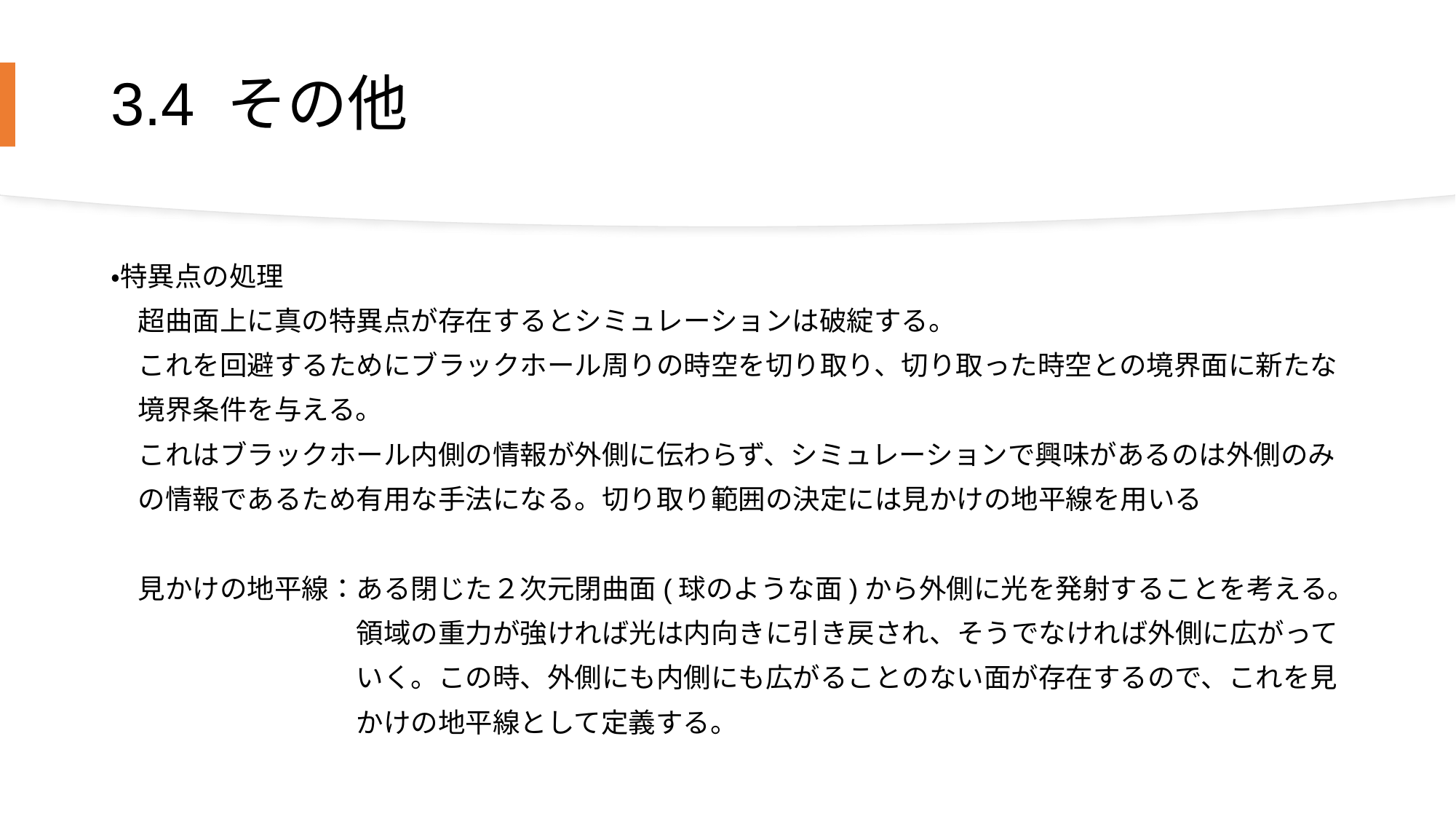

# 3.4 その他

・特異点の処理
　超曲面上に真の特異点が存在するとシミュレーションは破綻する。
　これを回避するためにブラックホール周りの時空を切り取り、切り取った時空との境界面に新たな
　境界条件を与える。
　これはブラックホール内側の情報が外側に伝わらず、シミュレーションで興味があるのは外側のみ
　の情報であるため有用な手法になる。切り取り範囲の決定には見かけの地平線を用いる

　見かけの地平線：ある閉じた２次元閉曲面(球のような面)から外側に光を発射することを考える。
		　領域の重力が強ければ光は内向きに引き戻され、そうでなければ外側に広がって
		　いく。この時、外側にも内側にも広がることのない面が存在するので、これを見
　　　　　　　　　かけの地平線として定義する。